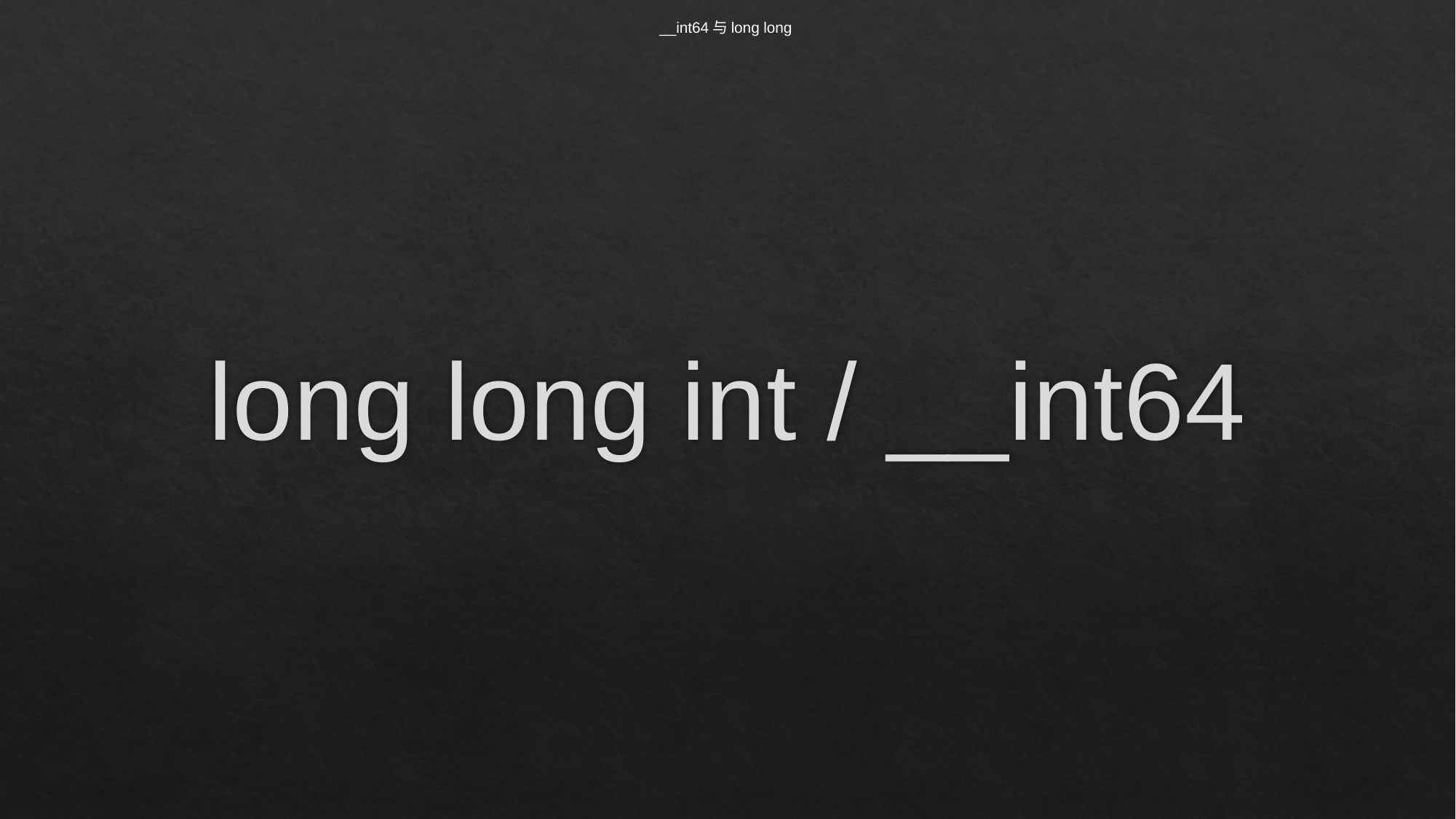

__int64与long long
# long long int / __int64